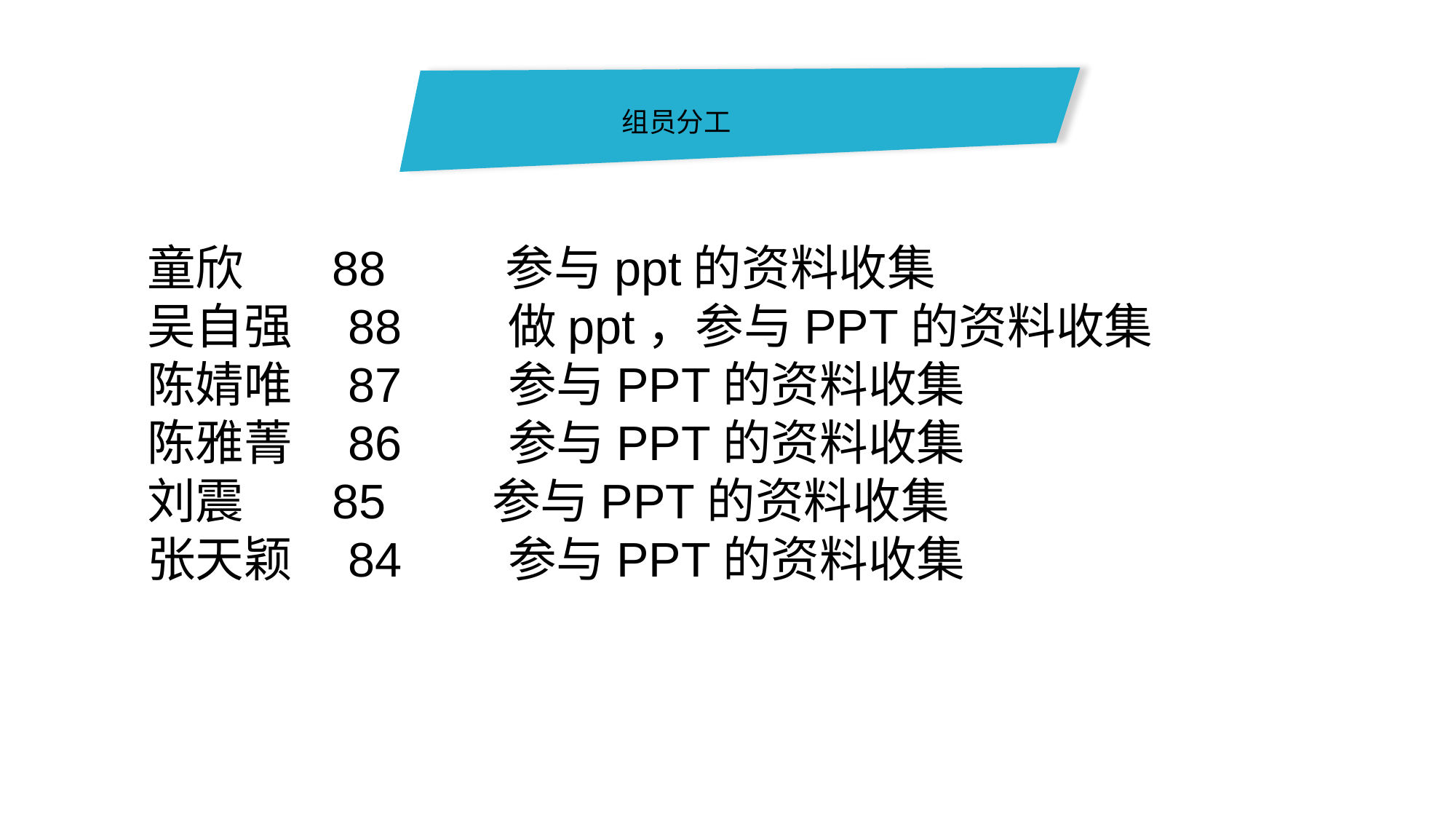

组员分工
童欣       88        参与ppt的资料收集
吴自强    88       做ppt，参与PPT的资料收集
陈婧唯    87       参与PPT的资料收集
陈雅菁    86       参与PPT的资料收集
刘震       85       参与PPT的资料收集
张天颖    84       参与PPT的资料收集